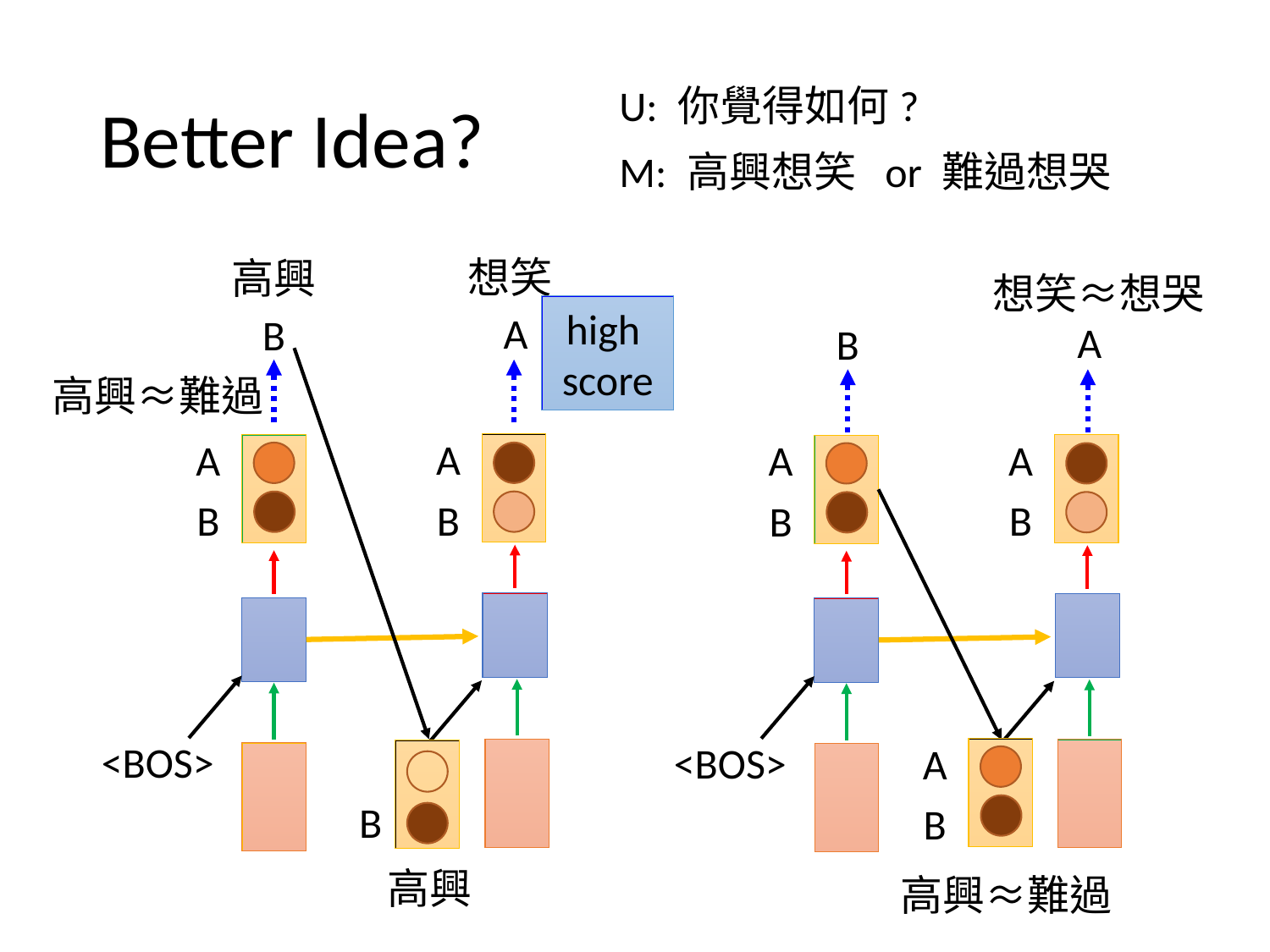

# Better Idea?
U: 你覺得如何?
M: 高興想笑  or 難過想哭
想笑
高興
想笑≈想哭
high
score
A
B
A
B
高興≈難過
A
A
A
A

B
B
B
B

<BOS>
<BOS>
A

B
B

高興
高興≈難過